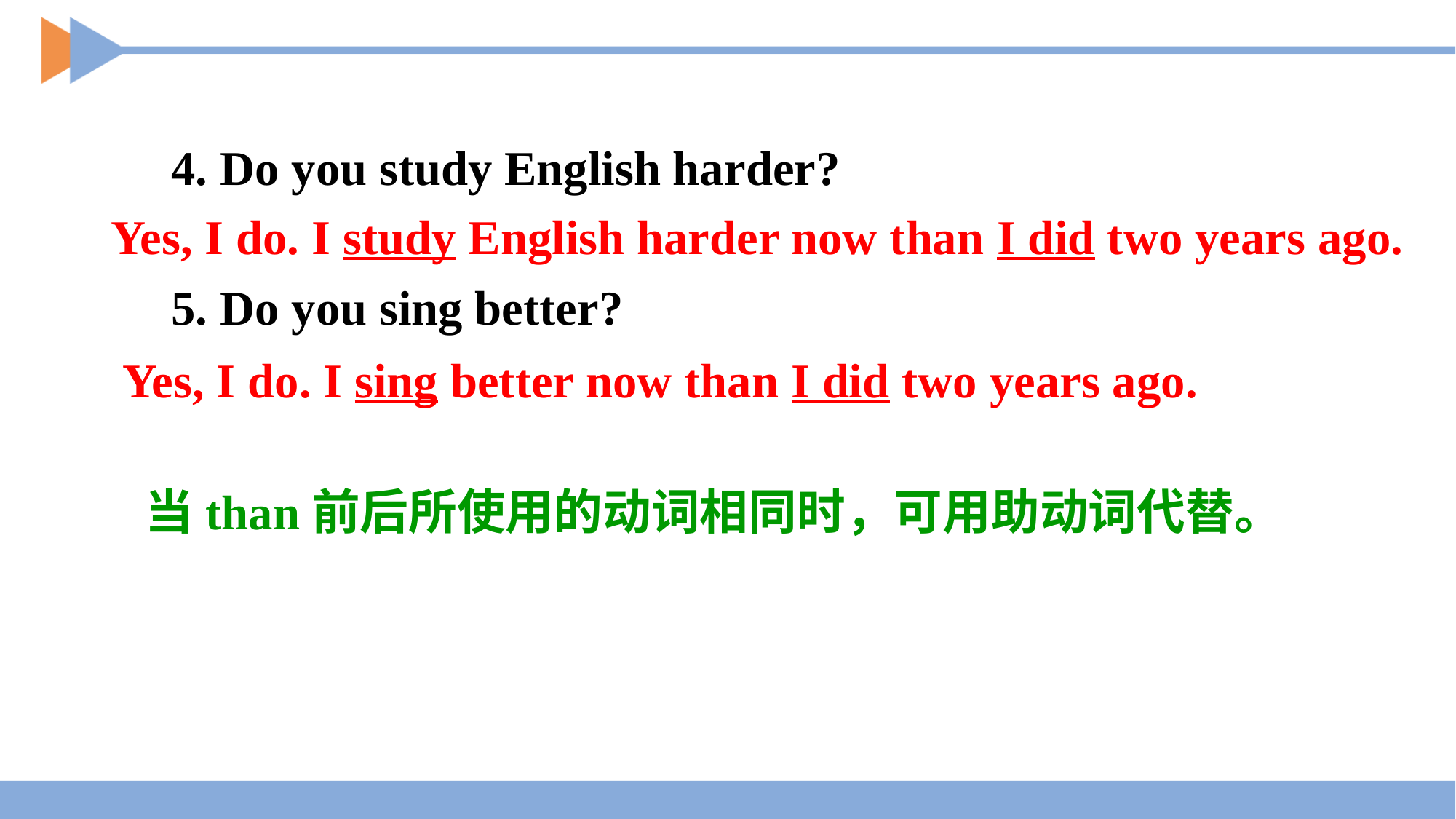

4. Do you study English harder?

5. Do you sing better?
Yes, I do. I study English harder now than I did two years ago.
Yes, I do. I sing better now than I did two years ago.
当than前后所使用的动词相同时，可用助动词代替。